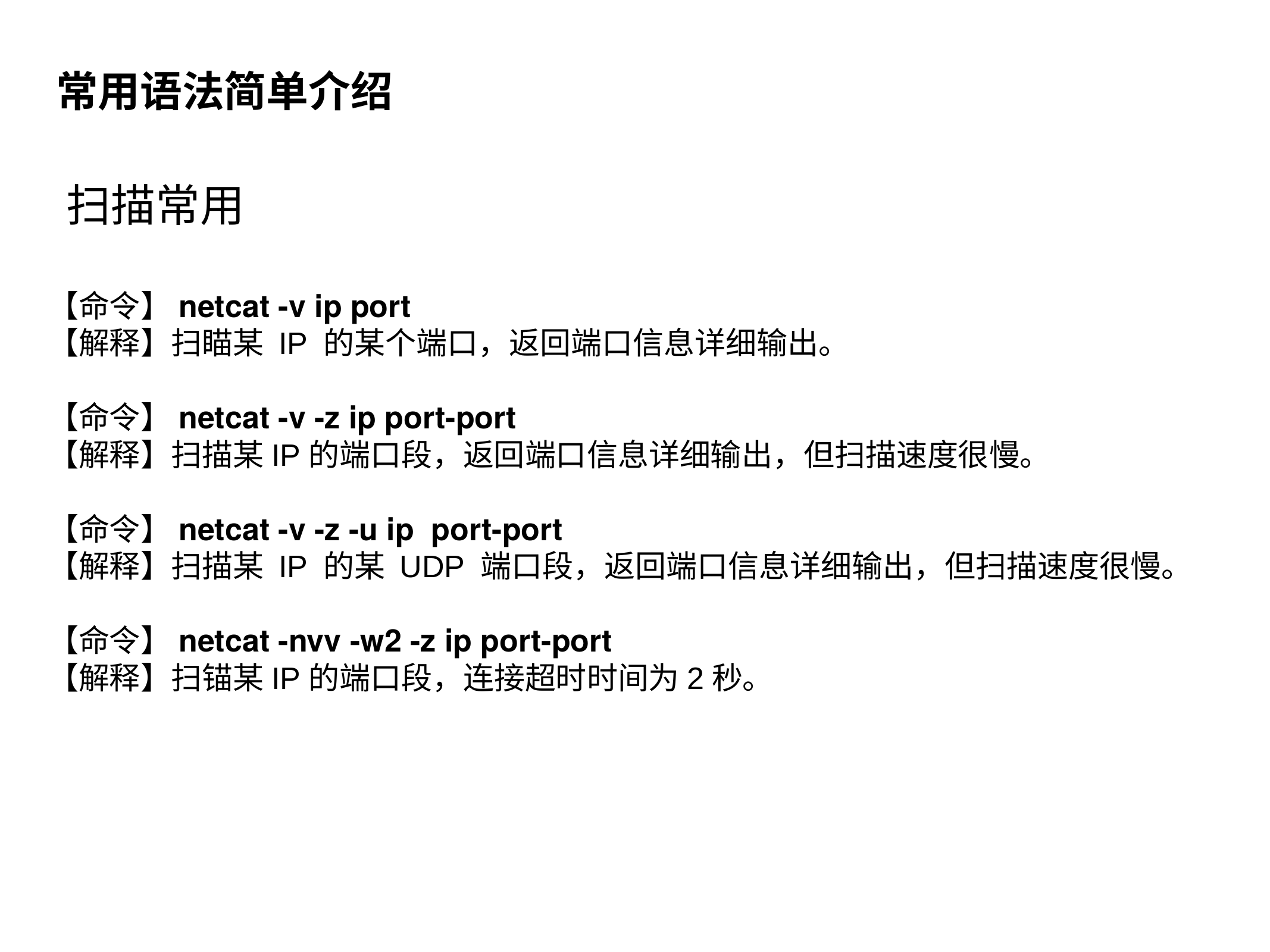

常用语法简单介绍
扫描常用
【命令】netcat -v ip port
【解释】扫瞄某 IP 的某个端口，返回端口信息详细输出。

【命令】netcat -v -z ip port-port
【解释】扫描某IP的端口段，返回端口信息详细输出，但扫描速度很慢。

【命令】netcat -v -z -u ip  port-port
【解释】扫描某 IP 的某 UDP 端口段，返回端口信息详细输出，但扫描速度很慢。

【命令】netcat -nvv -w2 -z ip port-port
【解释】扫锚某IP的端口段，连接超时时间为2秒。